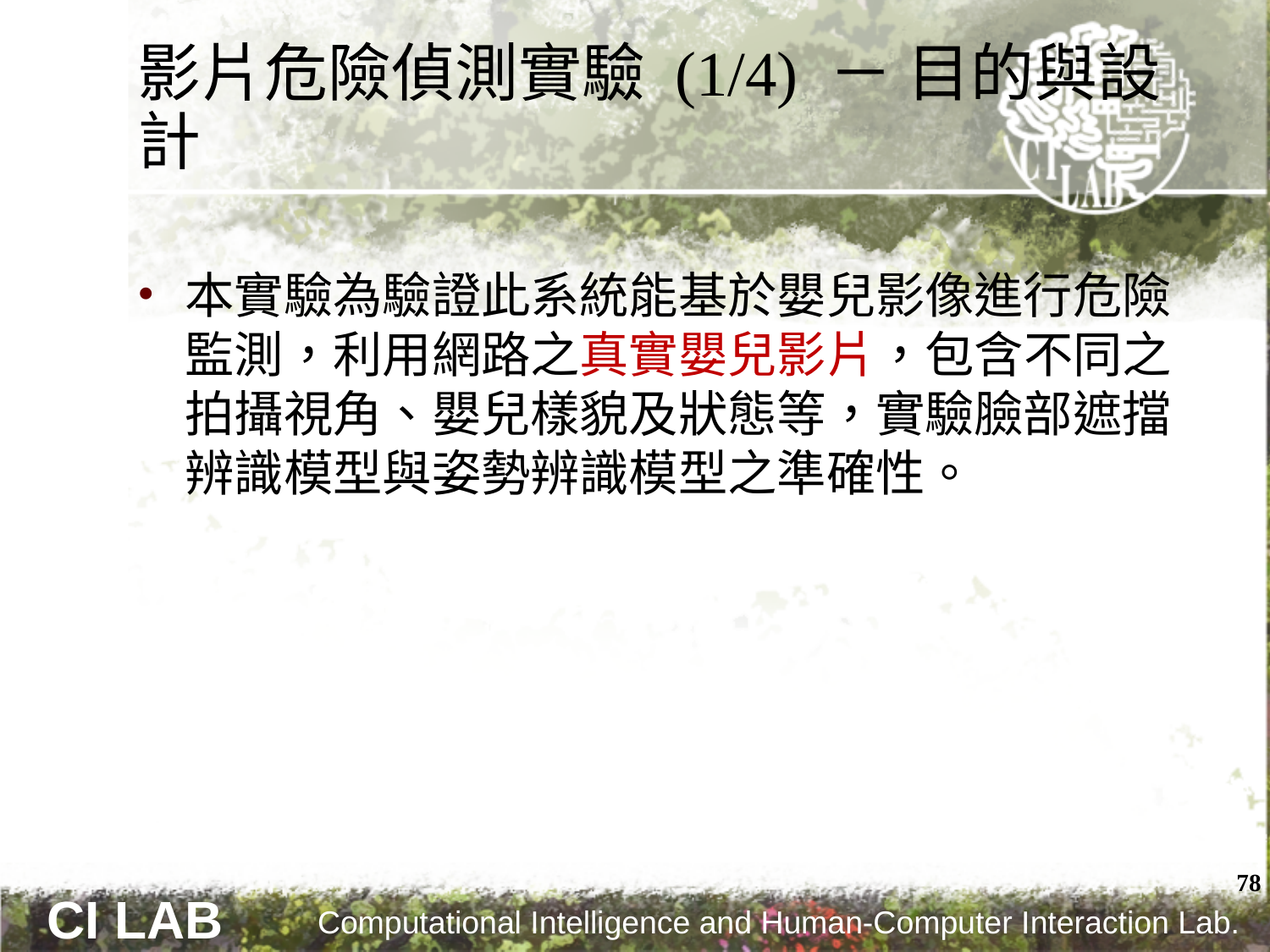

# 影片危險偵測實驗 (1/4) － 目的與設計
本實驗為驗證此系統能基於嬰兒影像進行危險監測，利用網路之真實嬰兒影片，包含不同之拍攝視角、嬰兒樣貌及狀態等，實驗臉部遮擋辨識模型與姿勢辨識模型之準確性。

78